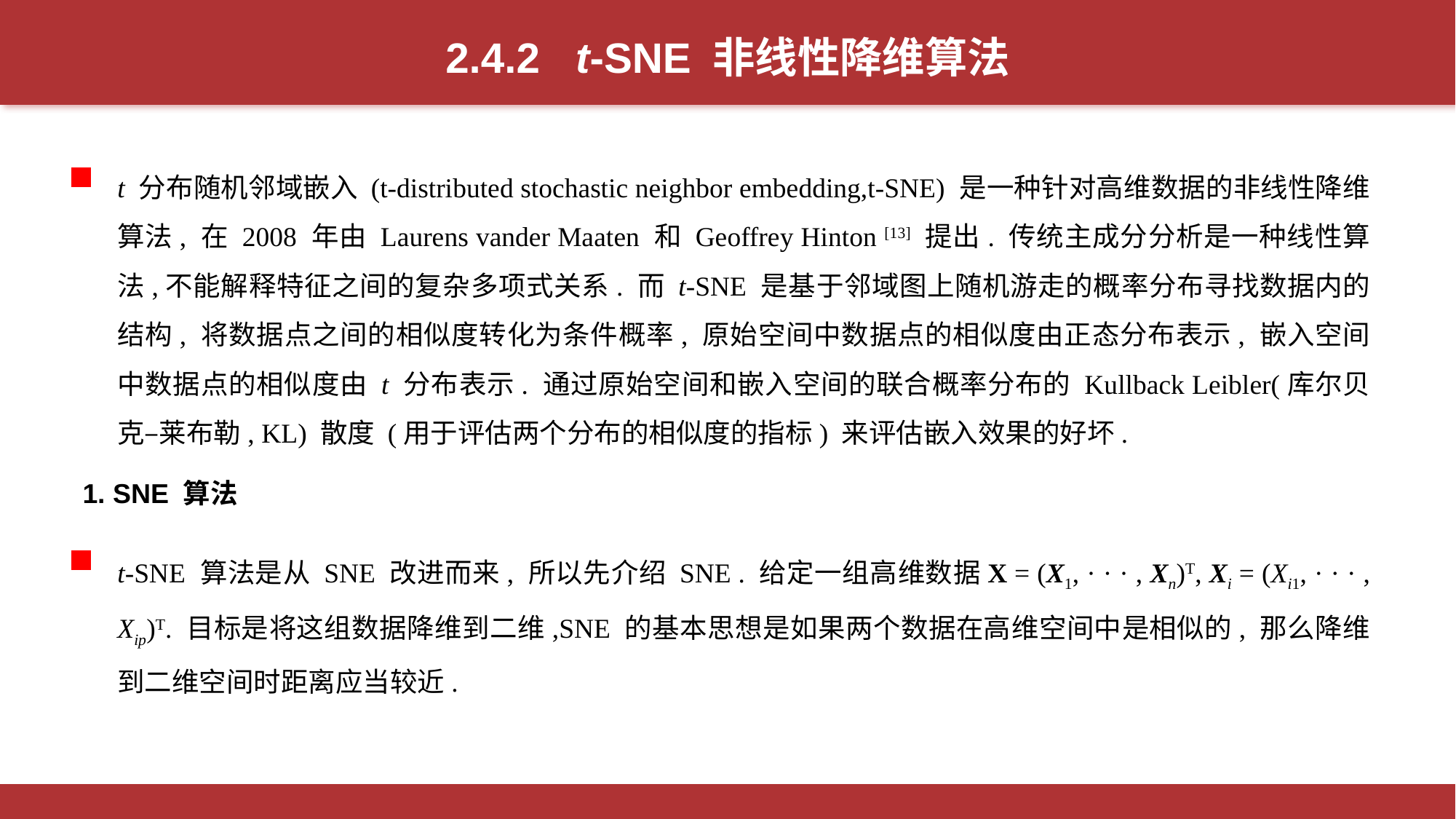

2.4.2   t-SNE 非线性降维算法
t 分布随机邻域嵌入 (t-distributed stochastic neighbor embedding,t-SNE) 是一种针对高维数据的非线性降维算法, 在 2008 年由 Laurens vander Maaten 和 Geoffrey Hinton [13] 提出. 传统主成分分析是一种线性算法,不能解释特征之间的复杂多项式关系. 而 t-SNE 是基于邻域图上随机游走的概率分布寻找数据内的结构, 将数据点之间的相似度转化为条件概率, 原始空间中数据点的相似度由正态分布表示, 嵌入空间中数据点的相似度由 t 分布表示. 通过原始空间和嵌入空间的联合概率分布的 Kullback Leibler(库尔贝克–莱布勒, KL) 散度 (用于评估两个分布的相似度的指标) 来评估嵌入效果的好坏.

1. SNE 算法
t-SNE 算法是从 SNE 改进而来, 所以先介绍 SNE . 给定一组高维数据X = (X1, · · · , Xn)T, Xi = (Xi1, · · · , Xip)T. 目标是将这组数据降维到二维,SNE 的基本思想是如果两个数据在高维空间中是相似的, 那么降维到二维空间时距离应当较近.